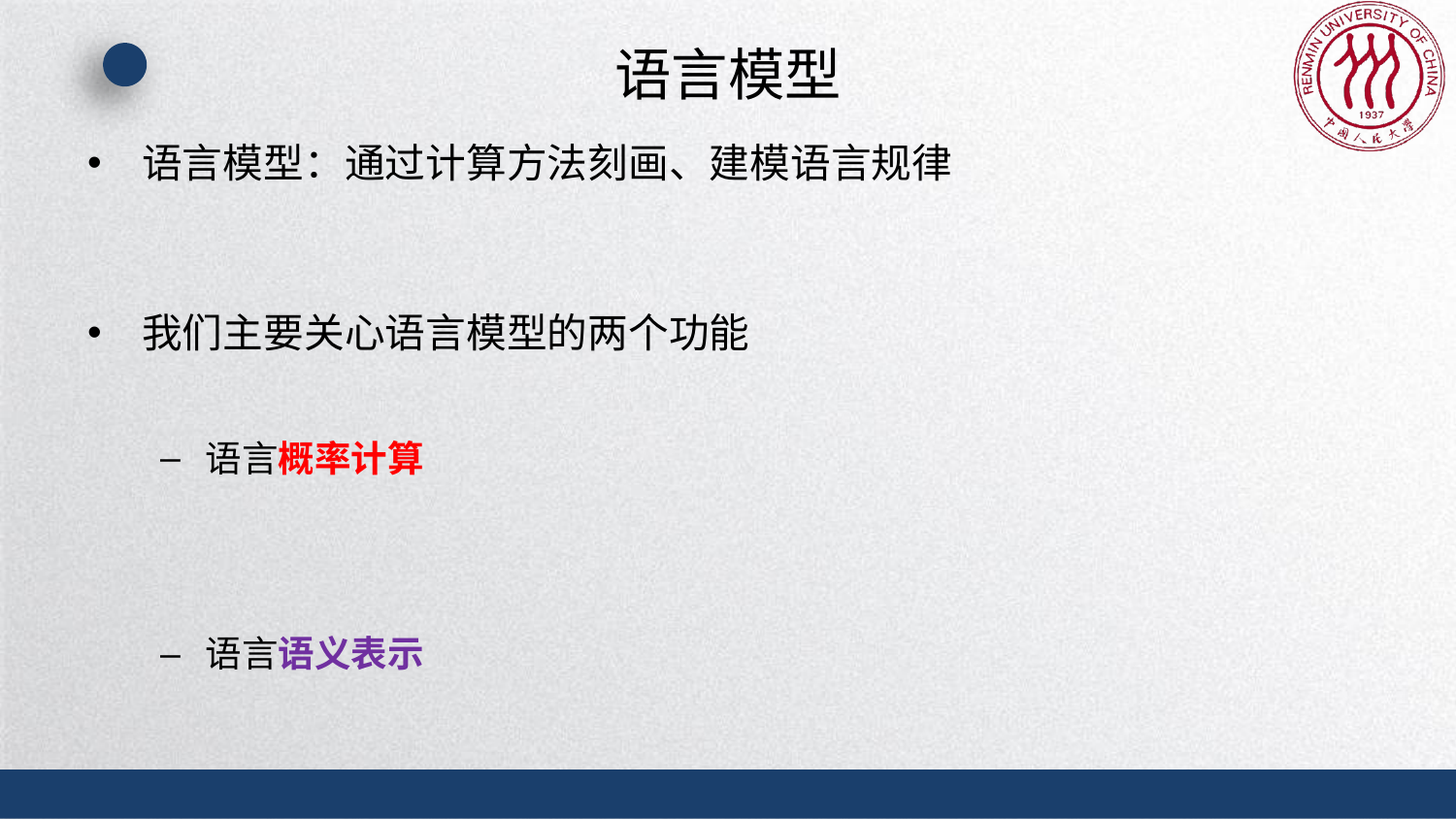

# 语言模型
语言模型：通过计算方法刻画、建模语言规律

我们主要关心语言模型的两个功能

语言概率计算

语言语义表示